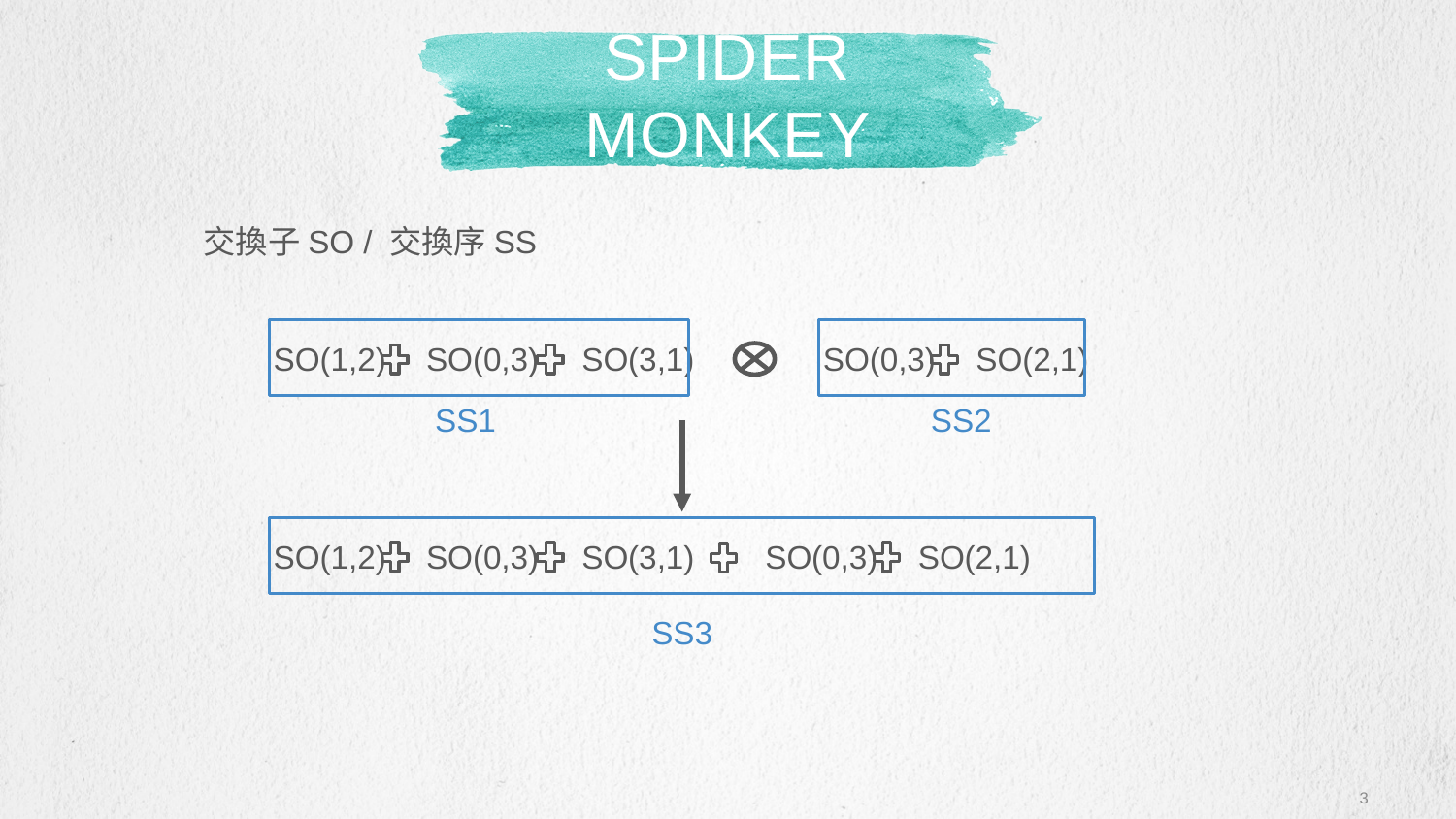

# Spider monkey
交換子SO / 交換序SS

SO(1,2)
SO(0,3)
SO(3,1)
SO(0,3)
SO(2,1)

SS1
SS2

SO(1,2)
SO(0,3)
SO(3,1)
SO(0,3)
SO(2,1)

SS3
3